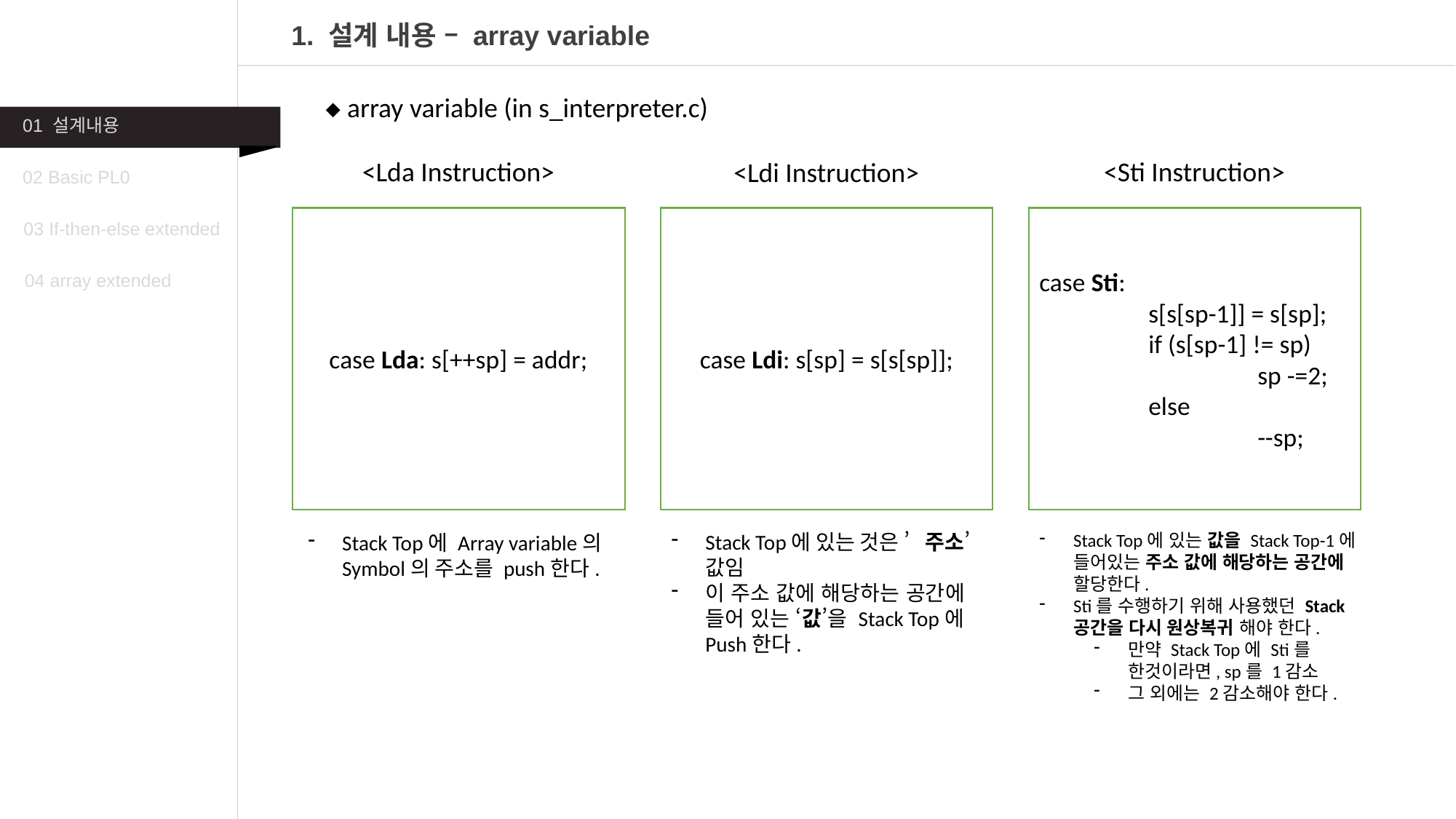

1. 설계 내용 – array variable
⬥ array variable (in s_interpreter.c)

01 설계내용
<Lda Instruction>
<Sti Instruction>
<Ldi Instruction>
02 Basic PL0
case Lda: s[++sp] = addr;
case Ldi: s[sp] = s[s[sp]];
case Sti:
	s[s[sp-1]] = s[sp];
	if (s[sp-1] != sp)
		sp -=2;
	else
		--sp;
03 If-then-else extended
04 array extended
Stack Top에 있는 것은 ’주소’값임
이 주소 값에 해당하는 공간에 들어 있는 ‘값’을 Stack Top에 Push한다.
Stack Top에 있는 값을 Stack Top-1에 들어있는 주소 값에 해당하는 공간에 할당한다.
Sti를 수행하기 위해 사용했던 Stack 공간을 다시 원상복귀 해야 한다.
만약 Stack Top에 Sti를 한것이라면, sp를 1감소
그 외에는 2감소해야 한다.
Stack Top에 Array variable의 Symbol의 주소를 push한다.